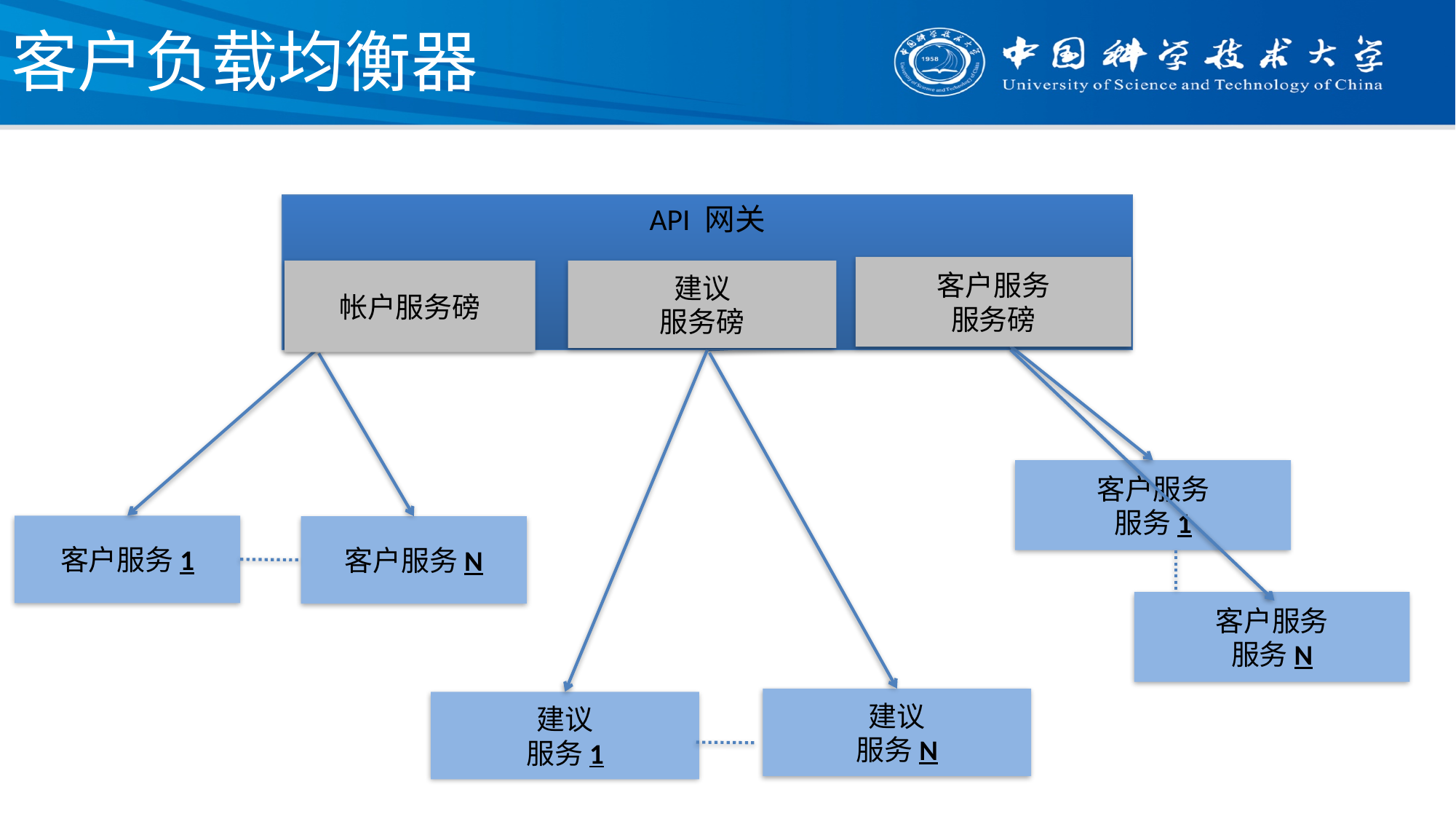

# 客户负载均衡器
API 网关
客户服务
服务磅
帐户服务磅
建议
服务磅
客户服务
服务1
客户服务1
客户服务N
客户服务
服务N
建议
服务N
建议
服务1